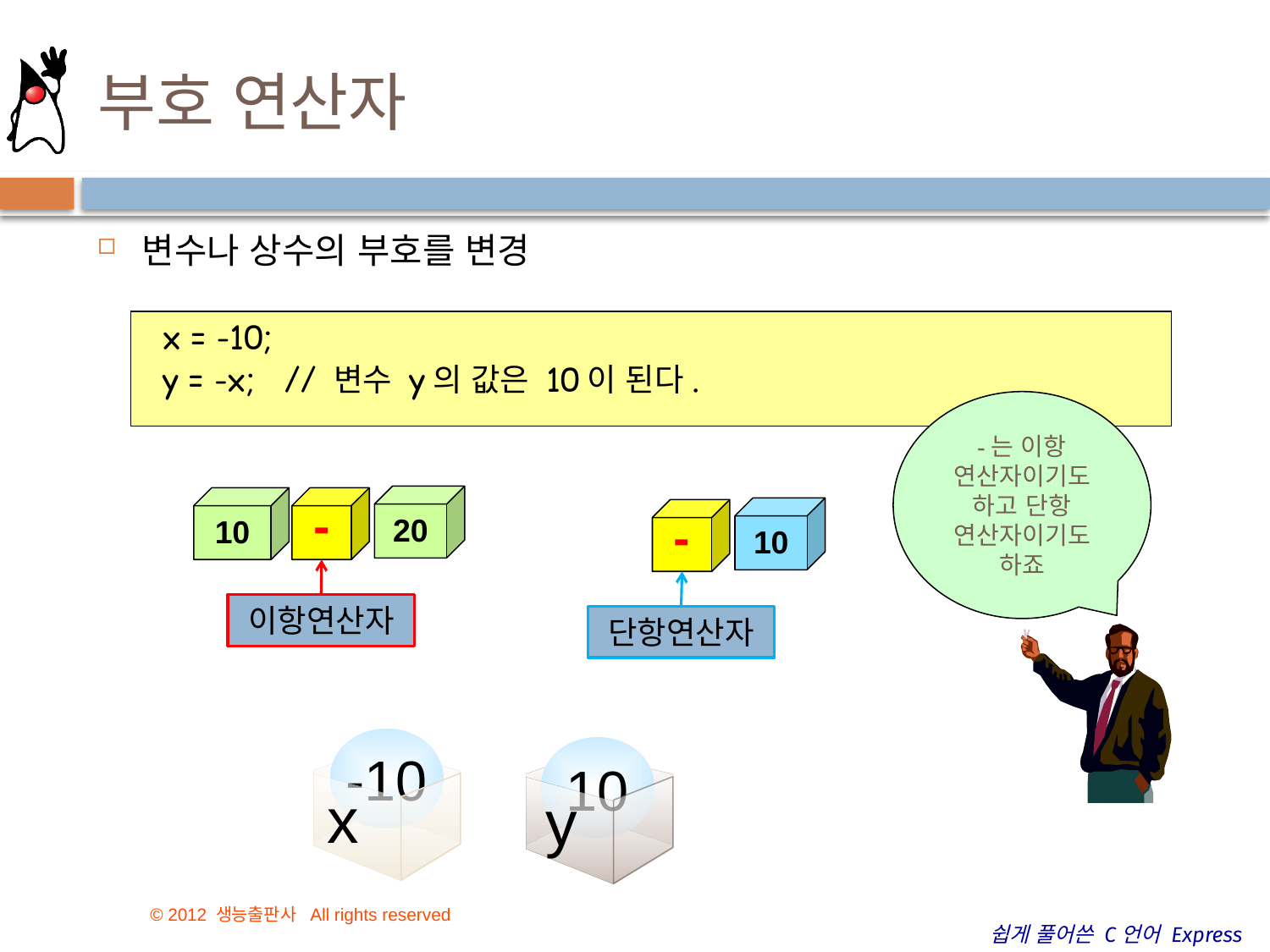

# 부호 연산자
변수나 상수의 부호를 변경
  x = -10;
  y = -x;   // 변수 y의 값은 10이 된다.
-는 이항 연산자이기도 하고 단항 연산자이기도 하죠
20
10
-
10
-
이항연산자
단항연산자
-10
-x
10

x

y